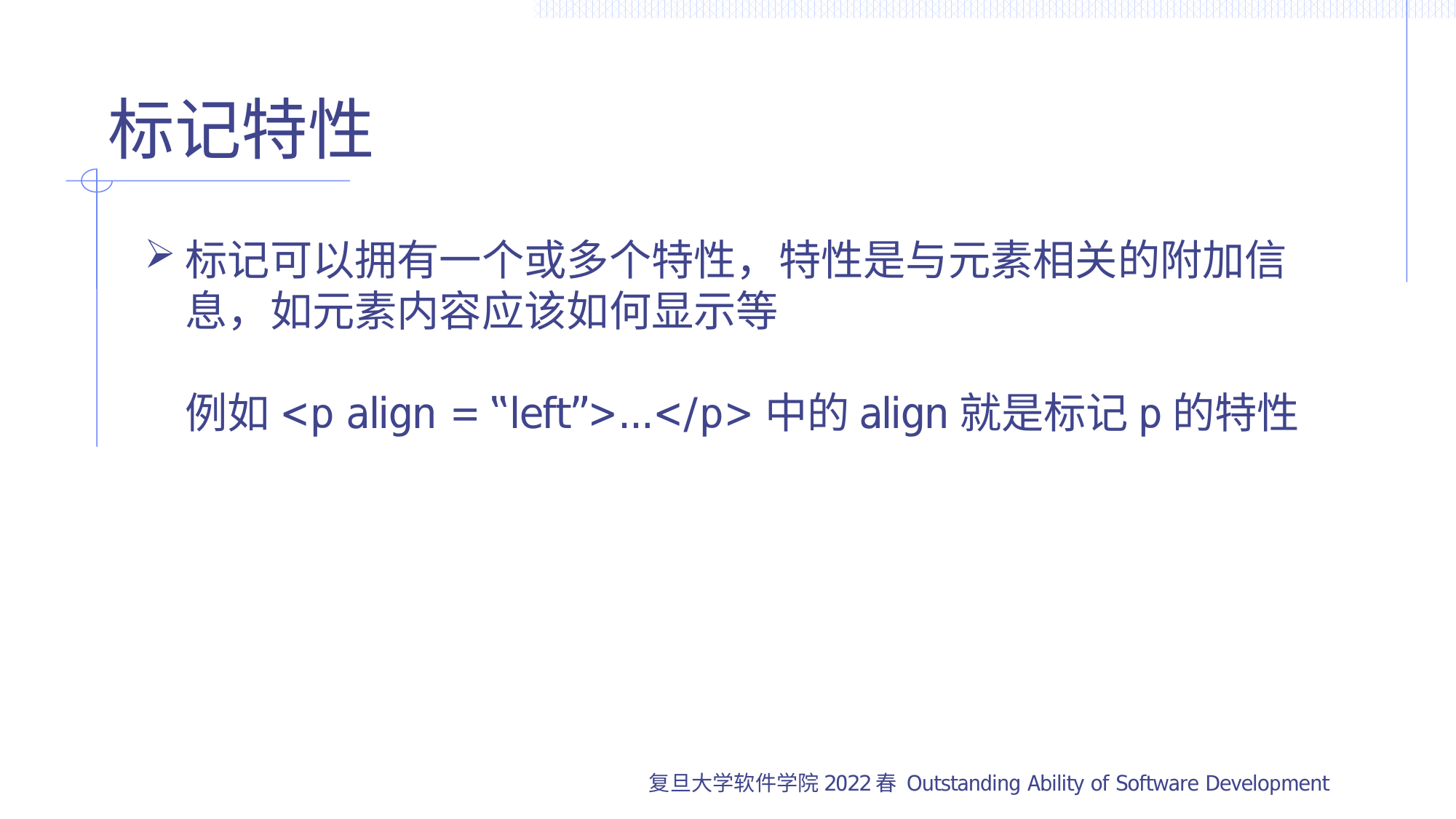

# 标记特性
标记可以拥有一个或多个特性，特性是与元素相关的附加信息，如元素内容应该如何显示等
例如<p align = “left”>…</p>中的align就是标记p的特性